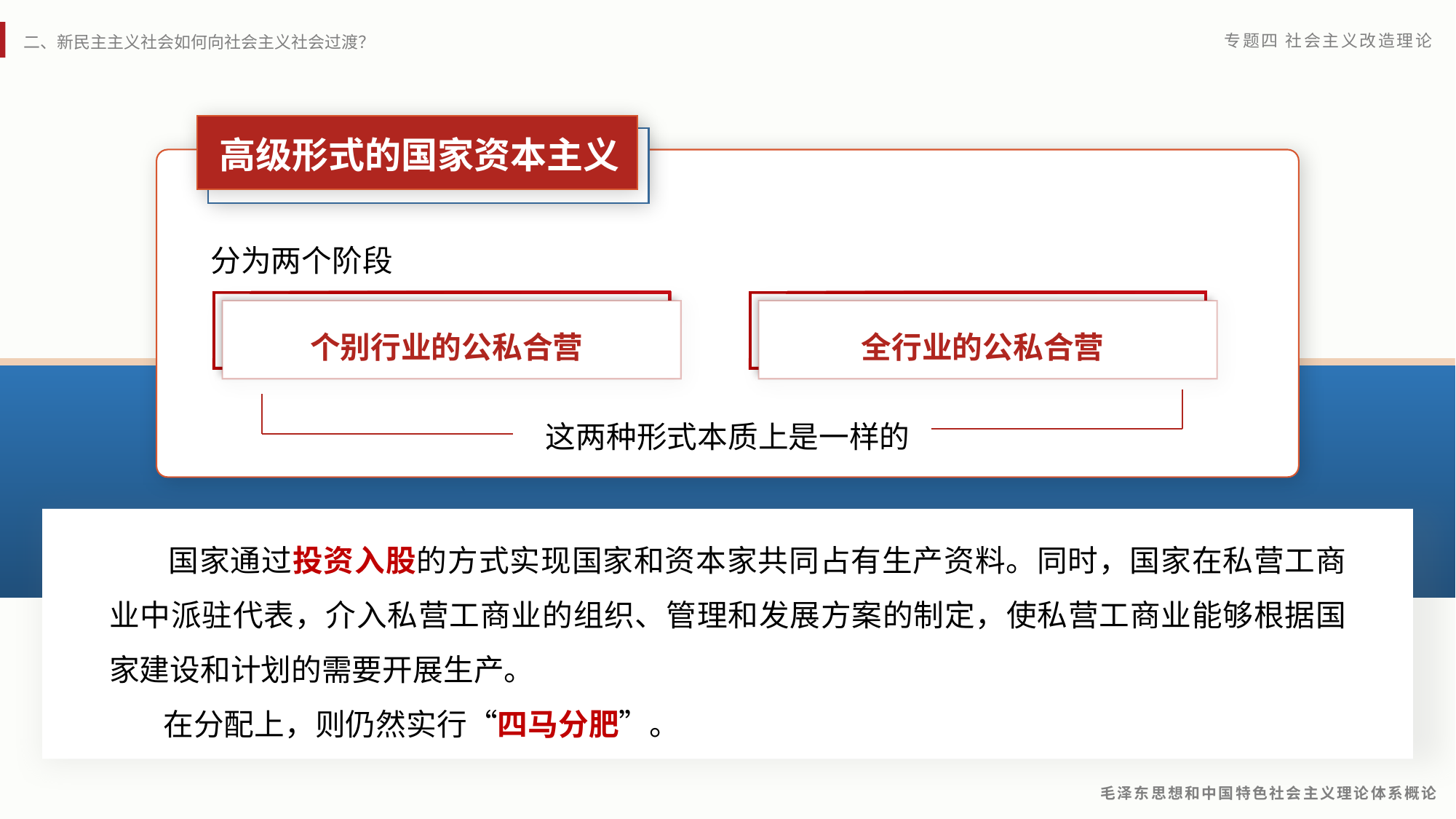

高级形式的国家资本主义

分为两个阶段

个别行业的公私合营

全行业的公私合营

这两种形式本质上是一样的

       国家通过投资入股的方式实现国家和资本家共同占有生产资料。同时，国家在私营工商业中派驻代表，介入私营工商业的组织、管理和发展方案的制定，使私营工商业能够根据国家建设和计划的需要开展生产。
       在分配上，则仍然实行“四马分肥”。